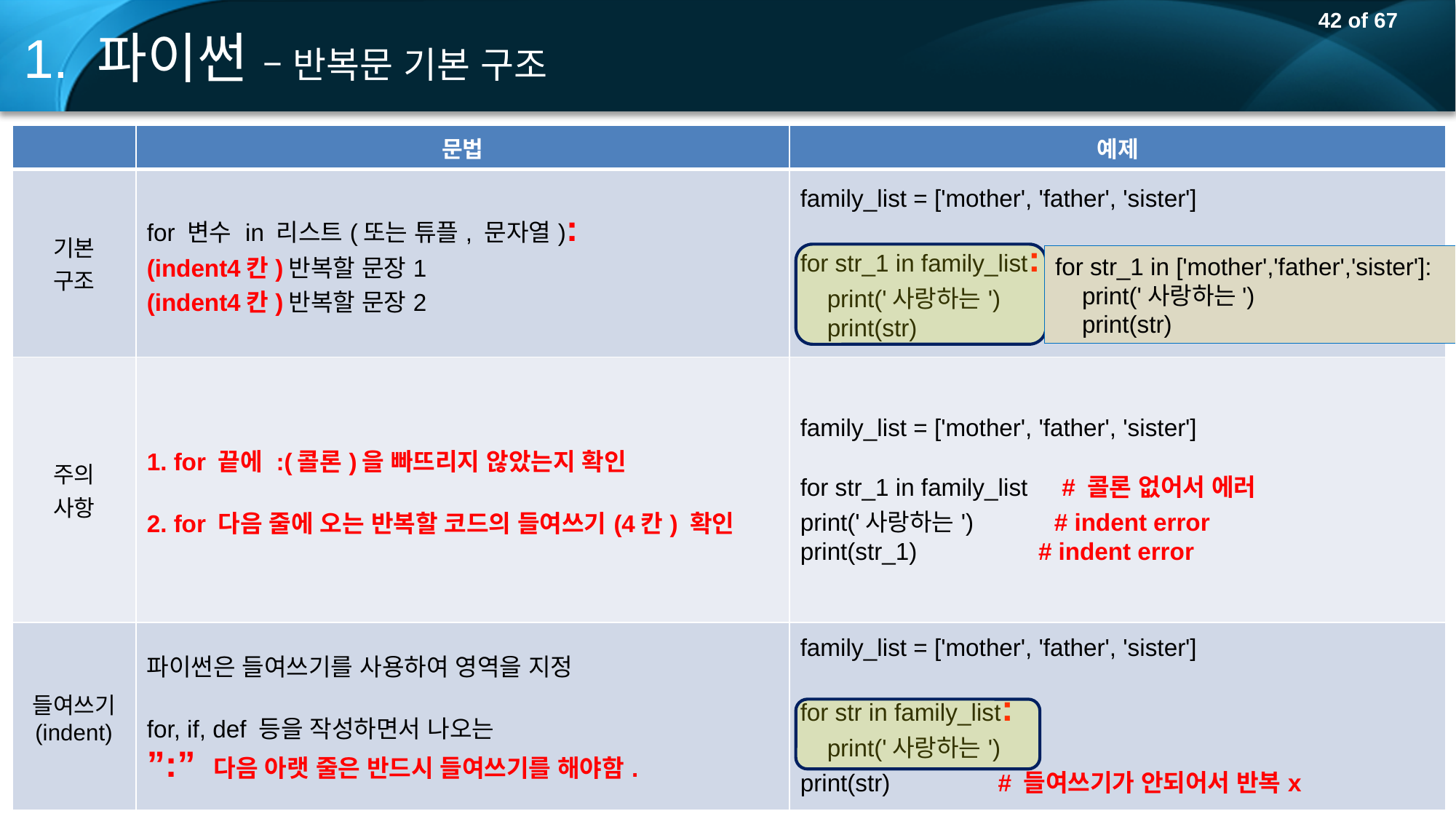

1. 파이썬 – 반복문 기본 구조
|  | 문법 | 예제 |
| --- | --- | --- |
| 기본 구조 | for 변수 in 리스트(또는 튜플, 문자열): (indent4칸)반복할 문장1 (indent4칸)반복할 문장2 | family\_list = ['mother', 'father', 'sister'] for str\_1 in family\_list: print('사랑하는') print(str) |
| 주의 사항 | 1. for 끝에 :(콜론)을 빠뜨리지 않았는지 확인 2. for 다음 줄에 오는 반복할 코드의 들여쓰기(4칸) 확인 | family\_list = ['mother', 'father', 'sister'] for str\_1 in family\_list # 콜론 없어서 에러 print('사랑하는') # indent error print(str\_1) # indent error |
| 들여쓰기 (indent) | 파이썬은 들여쓰기를 사용하여 영역을 지정 for, if, def 등을 작성하면서 나오는 ”:” 다음 아랫 줄은 반드시 들여쓰기를 해야함. | family\_list = ['mother', 'father', 'sister'] for str in family\_list: print('사랑하는') print(str) # 들여쓰기가 안되어서 반복x |

for str_1 in ['mother','father','sister']:
    print('사랑하는')
    print(str)